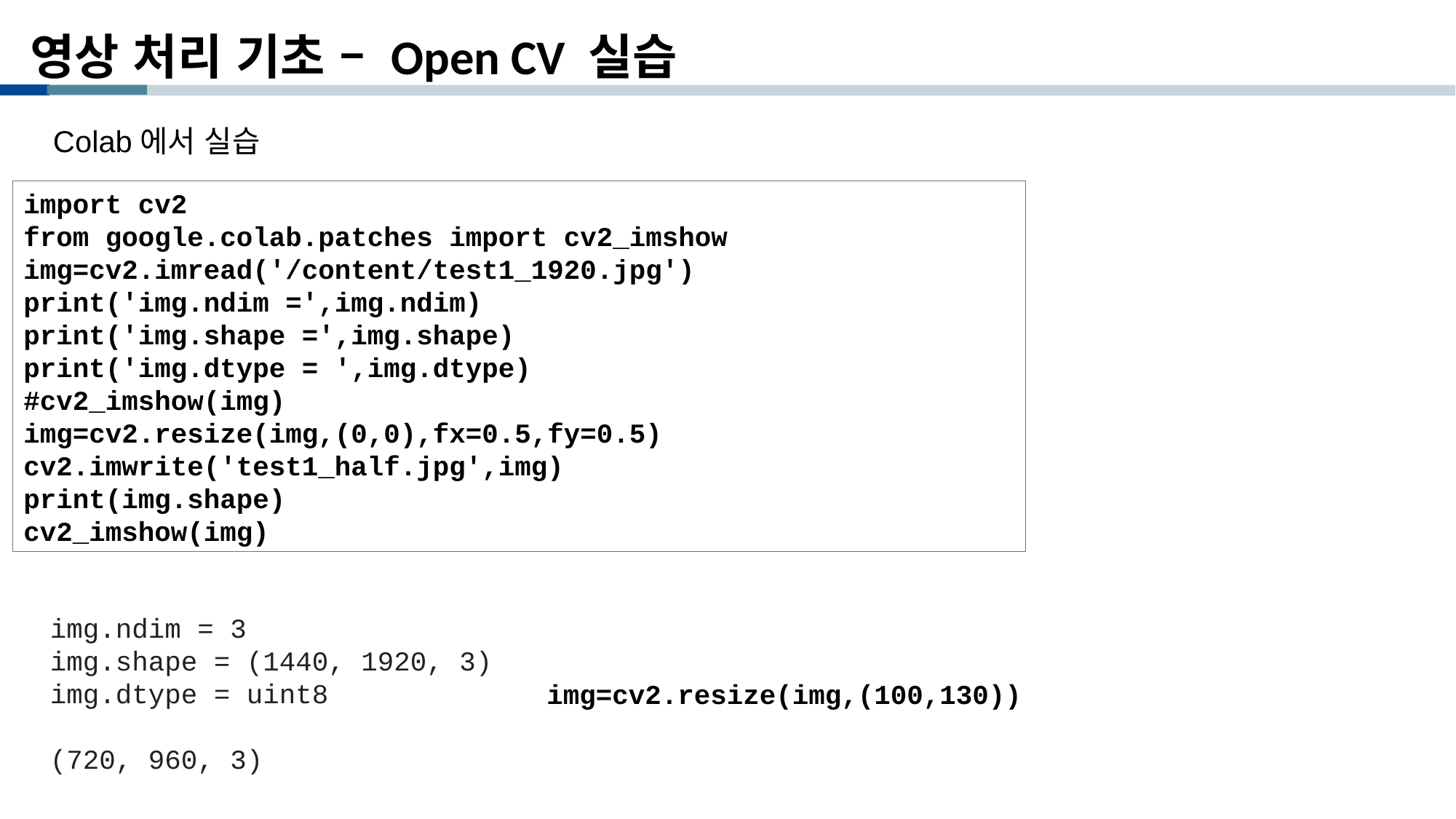

영상 처리 기초 – Open CV 실습
Colab에서 실습
import cv2
from google.colab.patches import cv2_imshow
img=cv2.imread('/content/test1_1920.jpg')
print('img.ndim =',img.ndim)
print('img.shape =',img.shape)
print('img.dtype = ',img.dtype)
#cv2_imshow(img)
img=cv2.resize(img,(0,0),fx=0.5,fy=0.5)
cv2.imwrite('test1_half.jpg',img)
print(img.shape)
cv2_imshow(img)
img.ndim = 3
img.shape = (1440, 1920, 3) img.dtype = uint8

(720, 960, 3)
img=cv2.resize(img,(100,130))